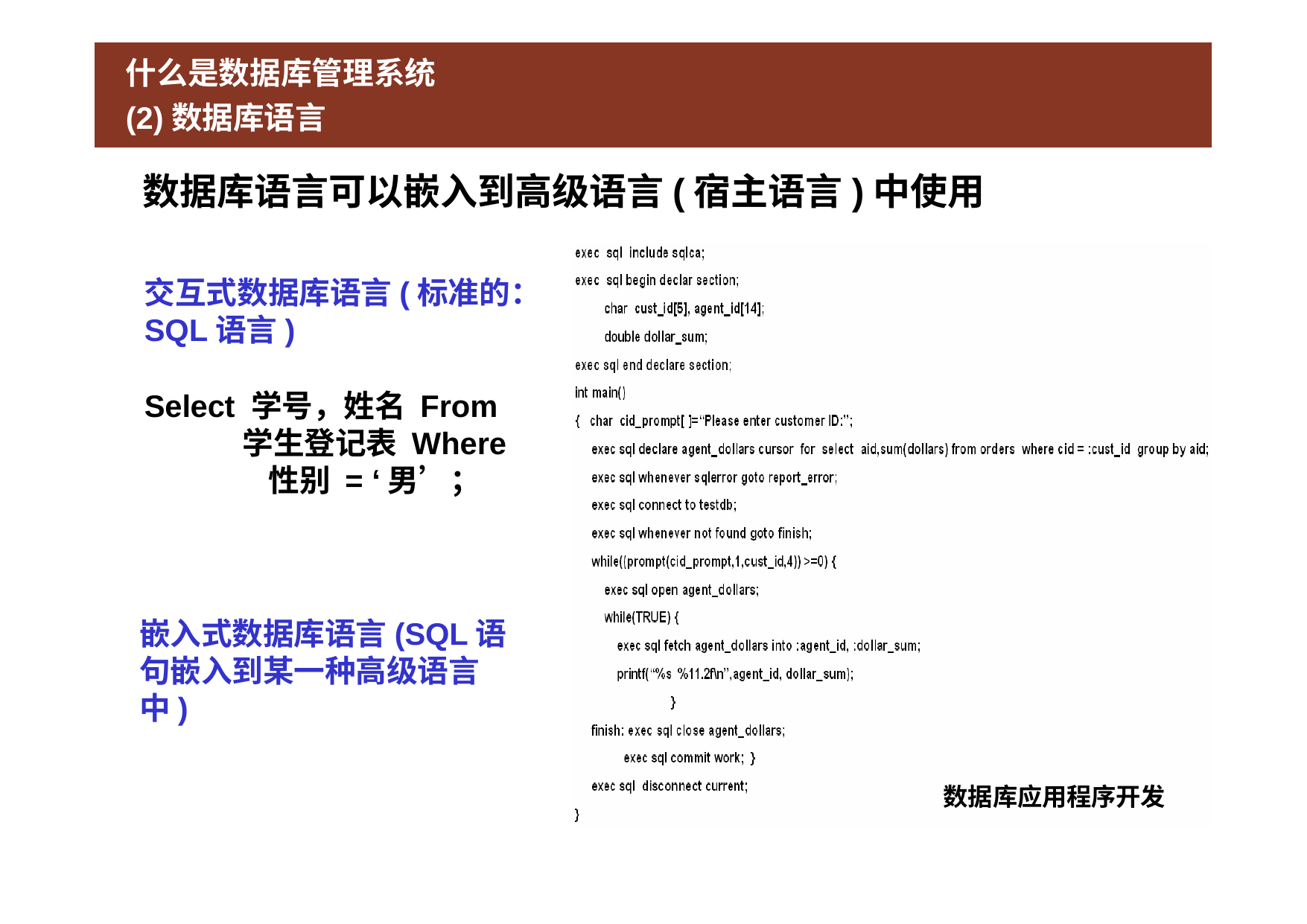

# 什么是数据库管理系统  (2)数据库语言
数据库语言可以嵌入到高级语言(宿主语言)中使用

交互式数据库语言(标准的：
SQL语言)

Select 学号，姓名 From	学生登记表 Where		性别 = ‘男’；

嵌入式数据库语言(SQL语 句嵌入到某一种高级语言中)
数据库应用程序开发